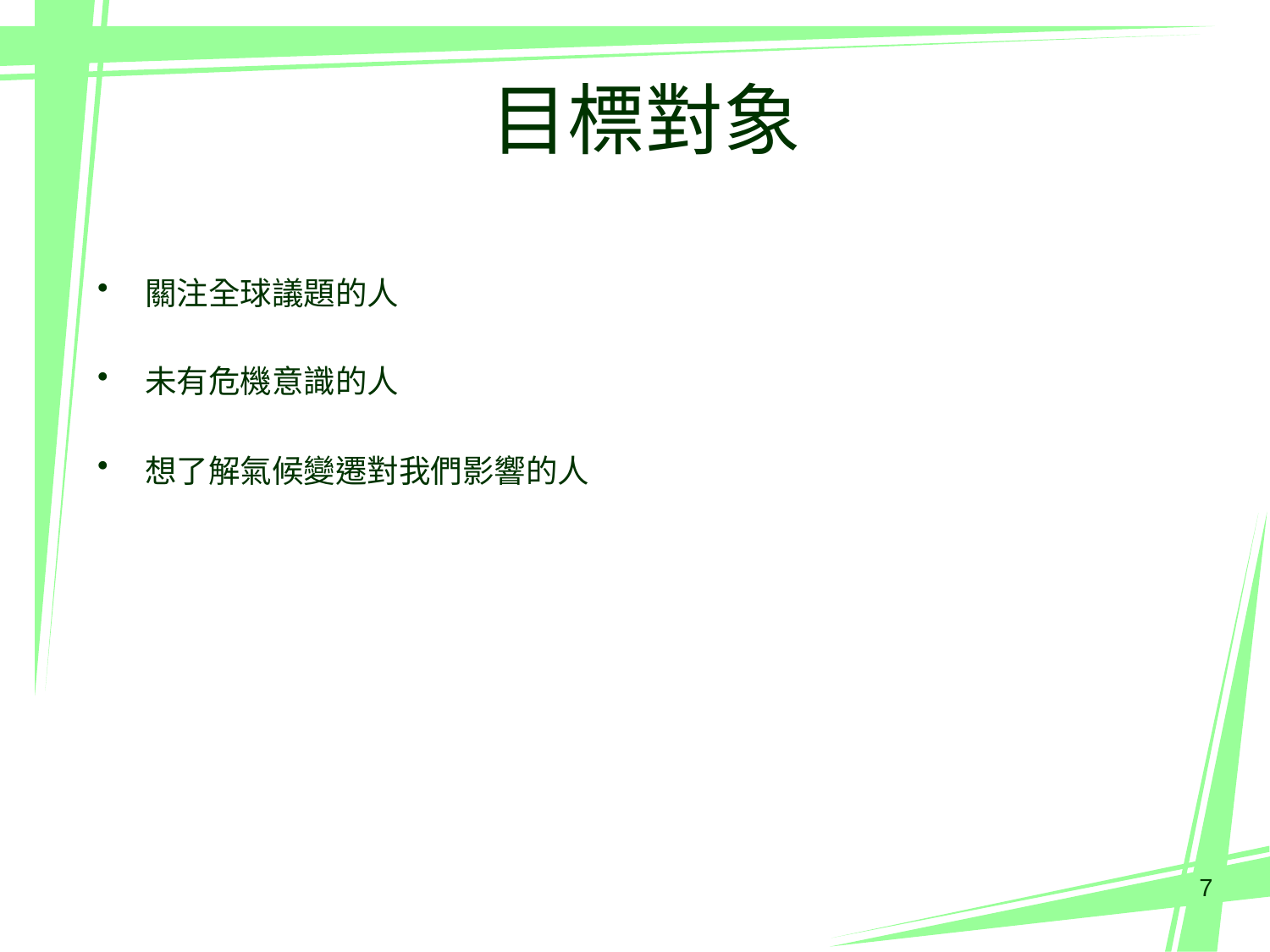

# 目標對象

關注全球議題的人

未有危機意識的人

想了解氣候變遷對我們影響的人

7